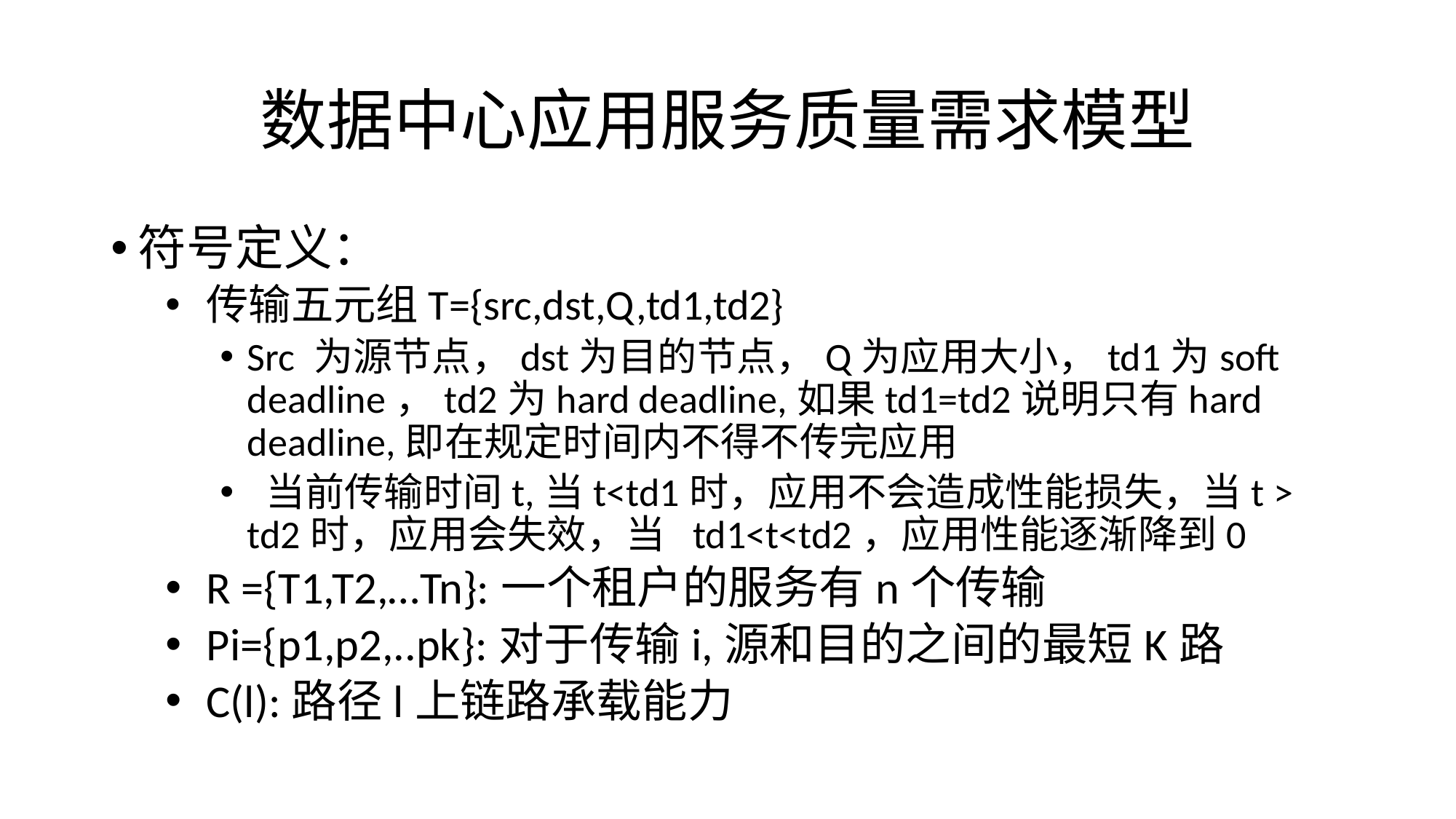

# 数据中心应用服务质量需求模型
符号定义：
传输五元组T={src,dst,Q,td1,td2}
Src 为源节点，dst为目的节点，Q为应用大小，td1为soft deadline，td2为hard deadline,如果td1=td2说明只有hard deadline,即在规定时间内不得不传完应用
 当前传输时间t,当t<td1时，应用不会造成性能损失，当t > td2时，应用会失效，当  td1<t<td2，应用性能逐渐降到0
R ={T1,T2,…Tn}:一个租户的服务有n个传输
Pi={p1,p2,..pk}:对于传输i,源和目的之间的最短K路
C(l):路径l上链路承载能力